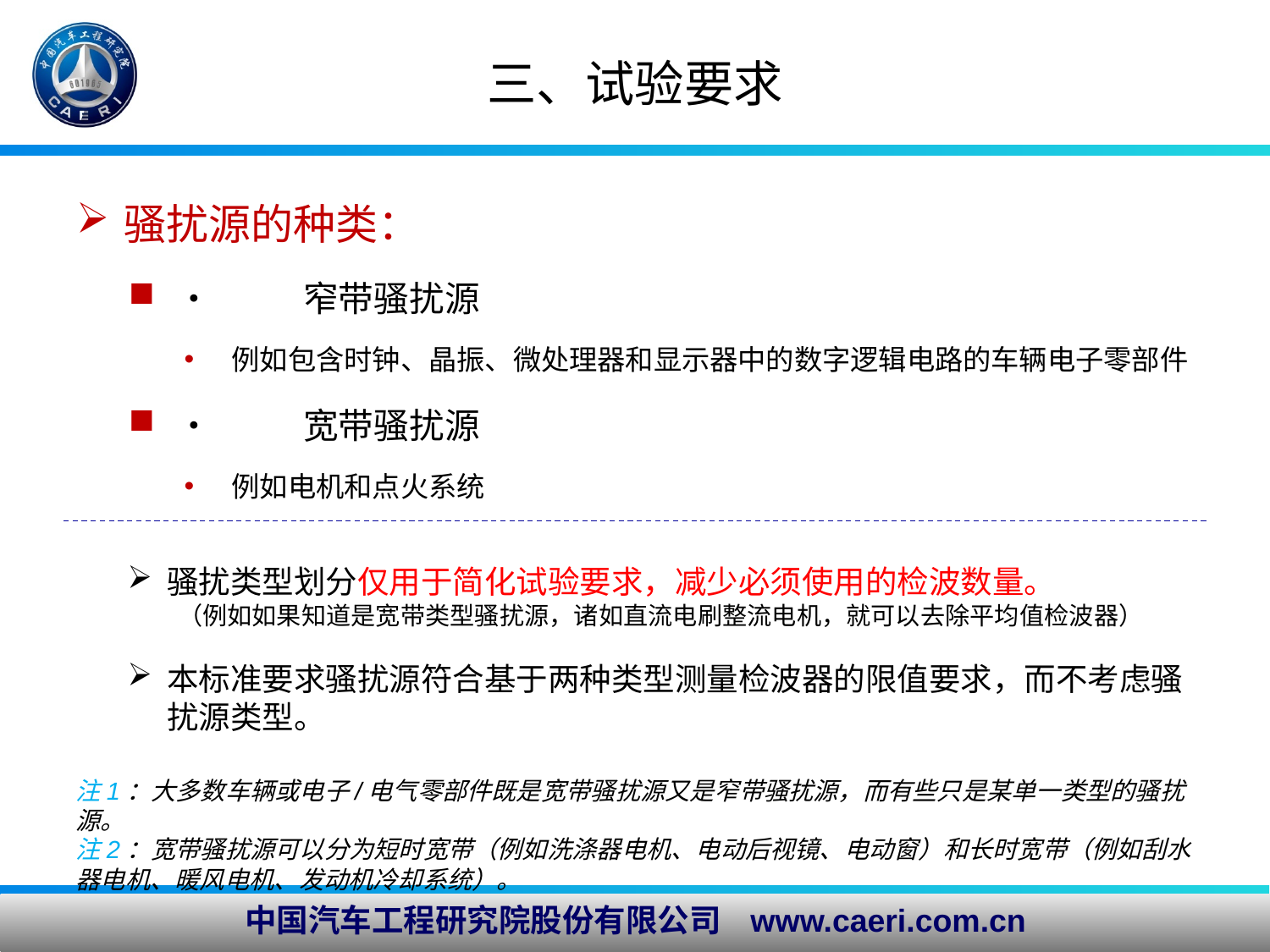

# 三、试验要求
骚扰源的种类：
•	窄带骚扰源
例如包含时钟、晶振、微处理器和显示器中的数字逻辑电路的车辆电子零部件
•	宽带骚扰源
例如电机和点火系统

骚扰类型划分仅用于简化试验要求，减少必须使用的检波数量。
（例如如果知道是宽带类型骚扰源，诸如直流电刷整流电机，就可以去除平均值检波器）

本标准要求骚扰源符合基于两种类型测量检波器的限值要求，而不考虑骚扰源类型。
注1：大多数车辆或电子/电气零部件既是宽带骚扰源又是窄带骚扰源，而有些只是某单一类型的骚扰源。
注2：宽带骚扰源可以分为短时宽带（例如洗涤器电机、电动后视镜、电动窗）和长时宽带（例如刮水器电机、暖风电机、发动机冷却系统）。